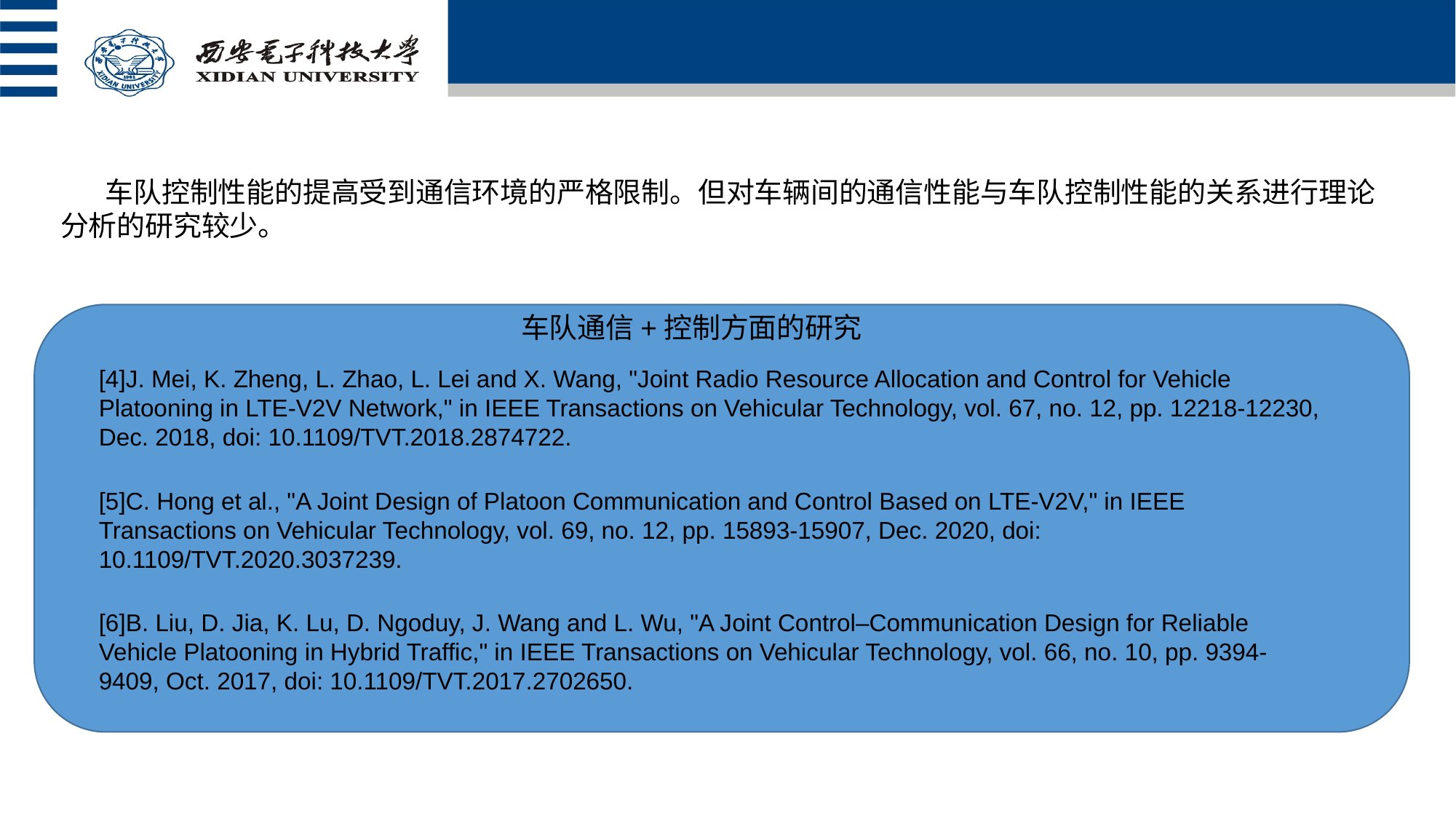

车队控制性能的提高受到通信环境的严格限制。但对车辆间的通信性能与车队控制性能的关系进行理论分析的研究较少。

车队通信+控制方面的研究
[4]J. Mei, K. Zheng, L. Zhao, L. Lei and X. Wang, "Joint Radio Resource Allocation and Control for Vehicle Platooning in LTE-V2V Network," in IEEE Transactions on Vehicular Technology, vol. 67, no. 12, pp. 12218-12230, Dec. 2018, doi: 10.1109/TVT.2018.2874722.
[5]C. Hong et al., "A Joint Design of Platoon Communication and Control Based on LTE-V2V," in IEEE Transactions on Vehicular Technology, vol. 69, no. 12, pp. 15893-15907, Dec. 2020, doi: 10.1109/TVT.2020.3037239.
[6]B. Liu, D. Jia, K. Lu, D. Ngoduy, J. Wang and L. Wu, "A Joint Control–Communication Design for Reliable Vehicle Platooning in Hybrid Traffic," in IEEE Transactions on Vehicular Technology, vol. 66, no. 10, pp. 9394-9409, Oct. 2017, doi: 10.1109/TVT.2017.2702650.